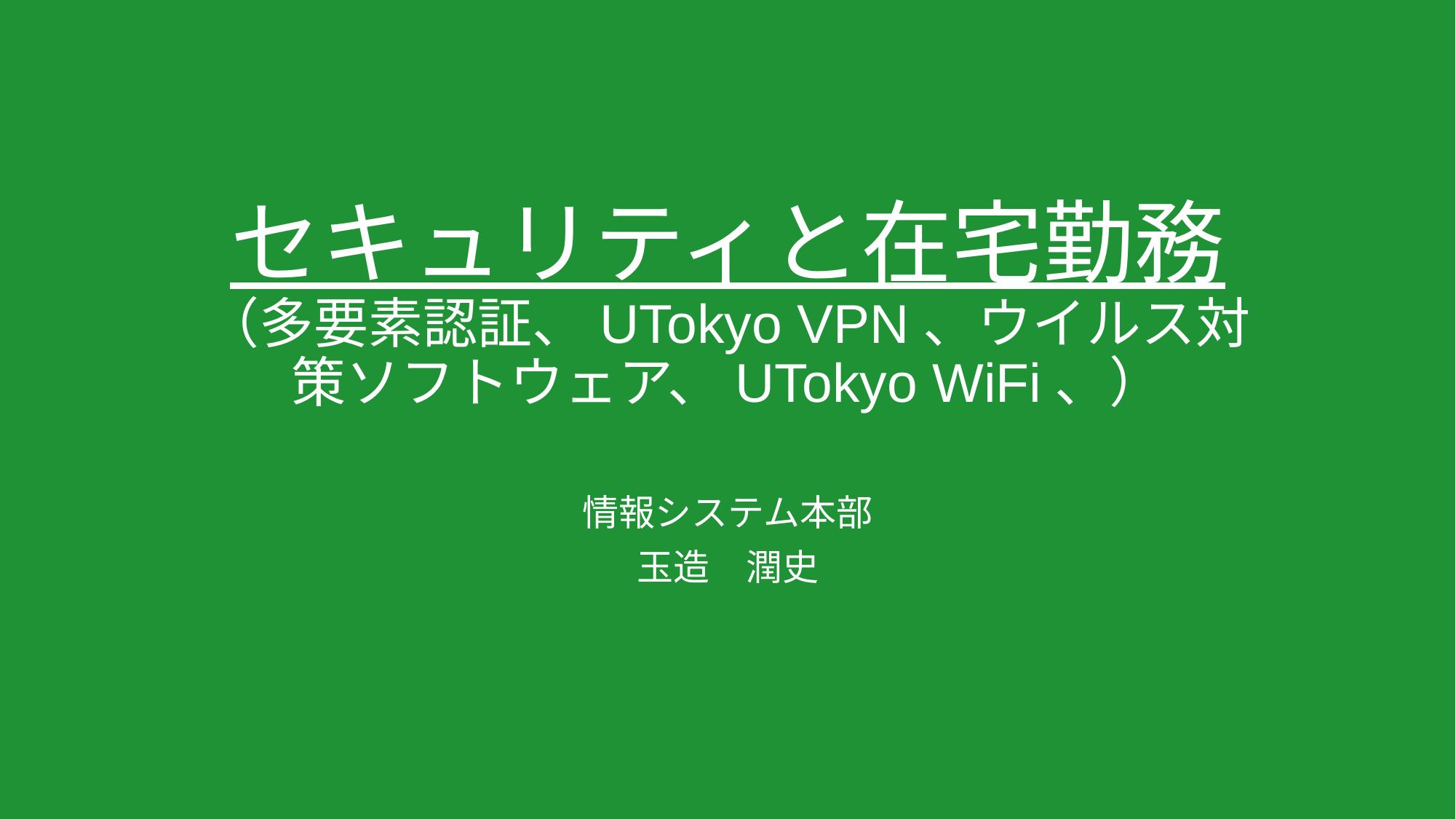

# セキュリティと在宅勤務 （多要素認証、UTokyo VPN、ウイルス対策ソフトウェア、UTokyo WiFi、）

情報システム本部
玉造　潤史